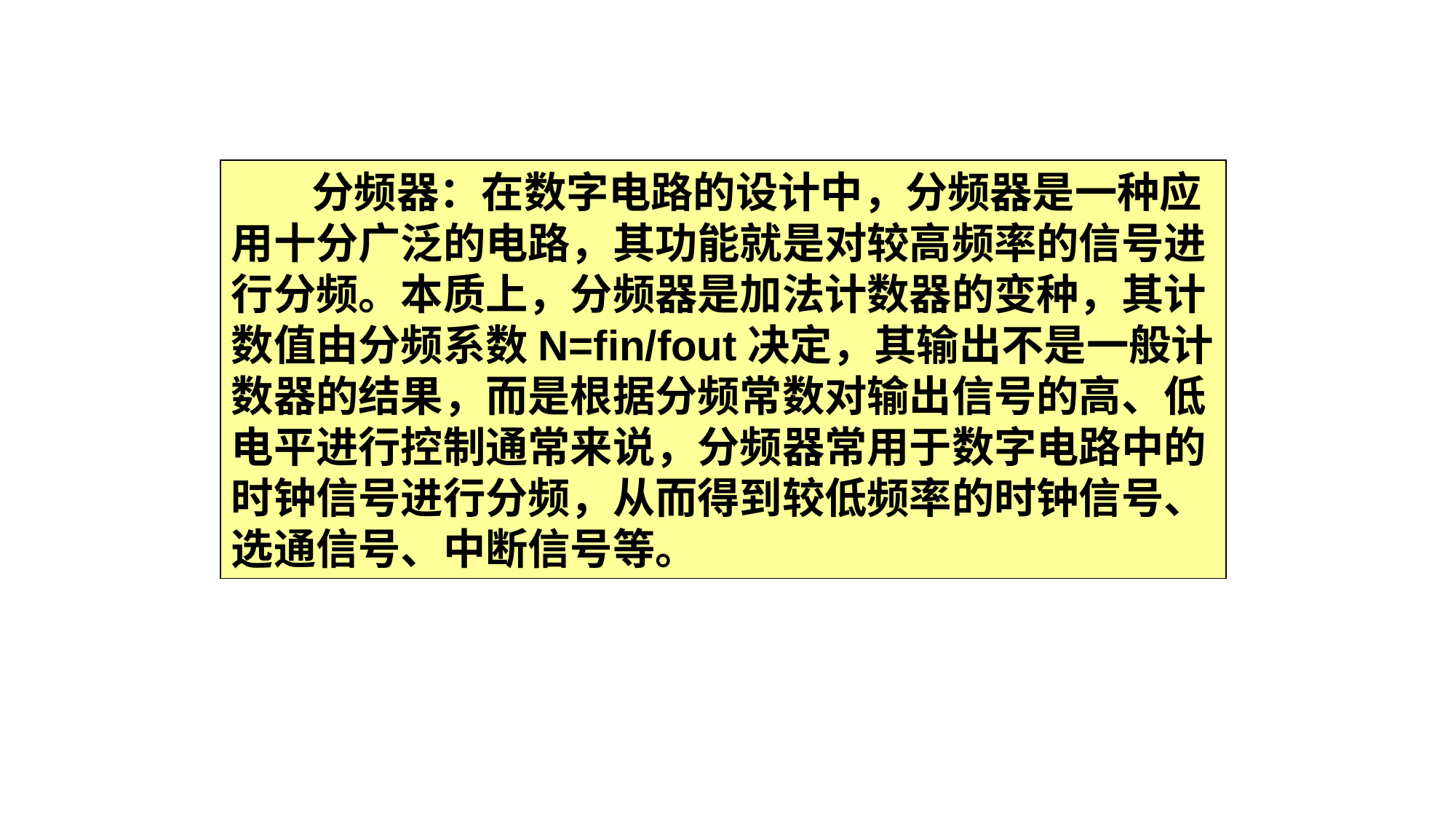

分频器：在数字电路的设计中，分频器是一种应用十分广泛的电路，其功能就是对较高频率的信号进行分频。本质上，分频器是加法计数器的变种，其计数值由分频系数N=fin/fout决定，其输出不是一般计数器的结果，而是根据分频常数对输出信号的高、低电平进行控制通常来说，分频器常用于数字电路中的时钟信号进行分频，从而得到较低频率的时钟信号、选通信号、中断信号等。